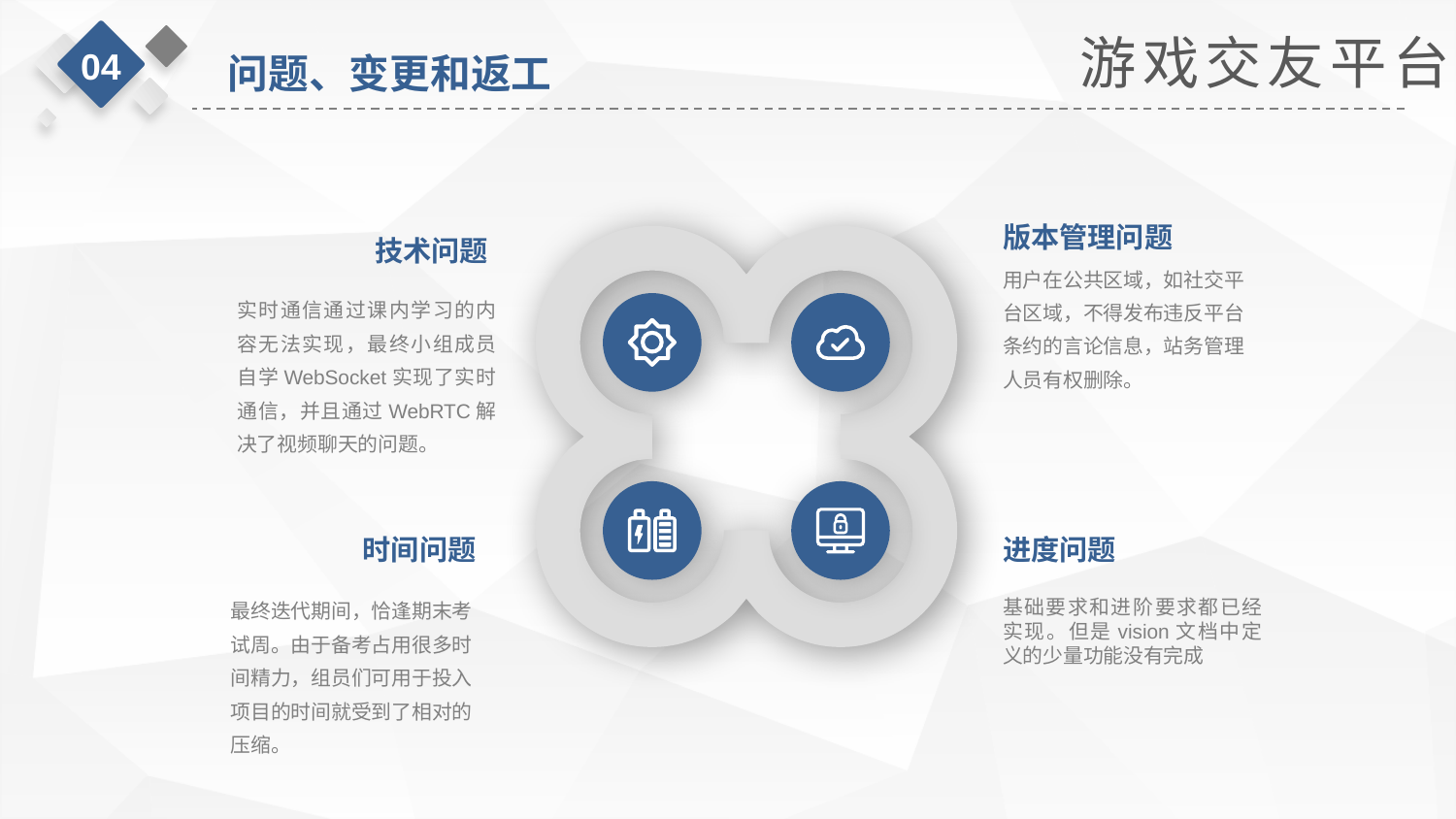

游戏交友平台

04

问题、变更和返工
版本管理问题
用户在公共区域，如社交平台区域，不得发布违反平台条约的言论信息，站务管理人员有权删除。

技术问题

实时通信通过课内学习的内容无法实现，最终小组成员自学WebSocket实现了实时通信，并且通过WebRTC解决了视频聊天的问题。

时间问题
最终迭代期间，恰逢期末考试周。由于备考占用很多时间精力，组员们可用于投入项目的时间就受到了相对的压缩。
进度问题

基础要求和进阶要求都已经实现。但是vision文档中定义的少量功能没有完成